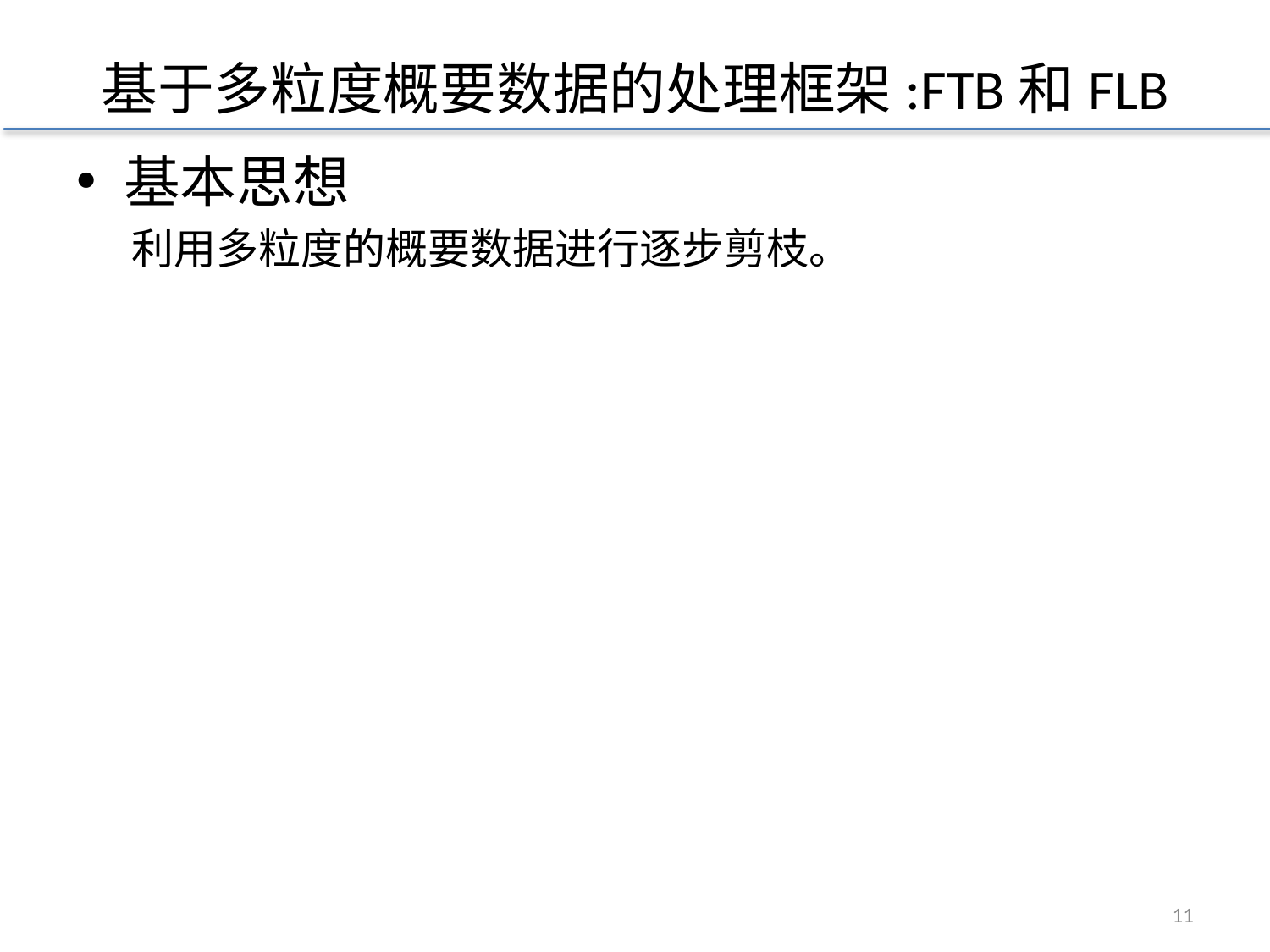

# 基于多粒度概要数据的处理框架:FTB和FLB
基本思想
利用多粒度的概要数据进行逐步剪枝。
11